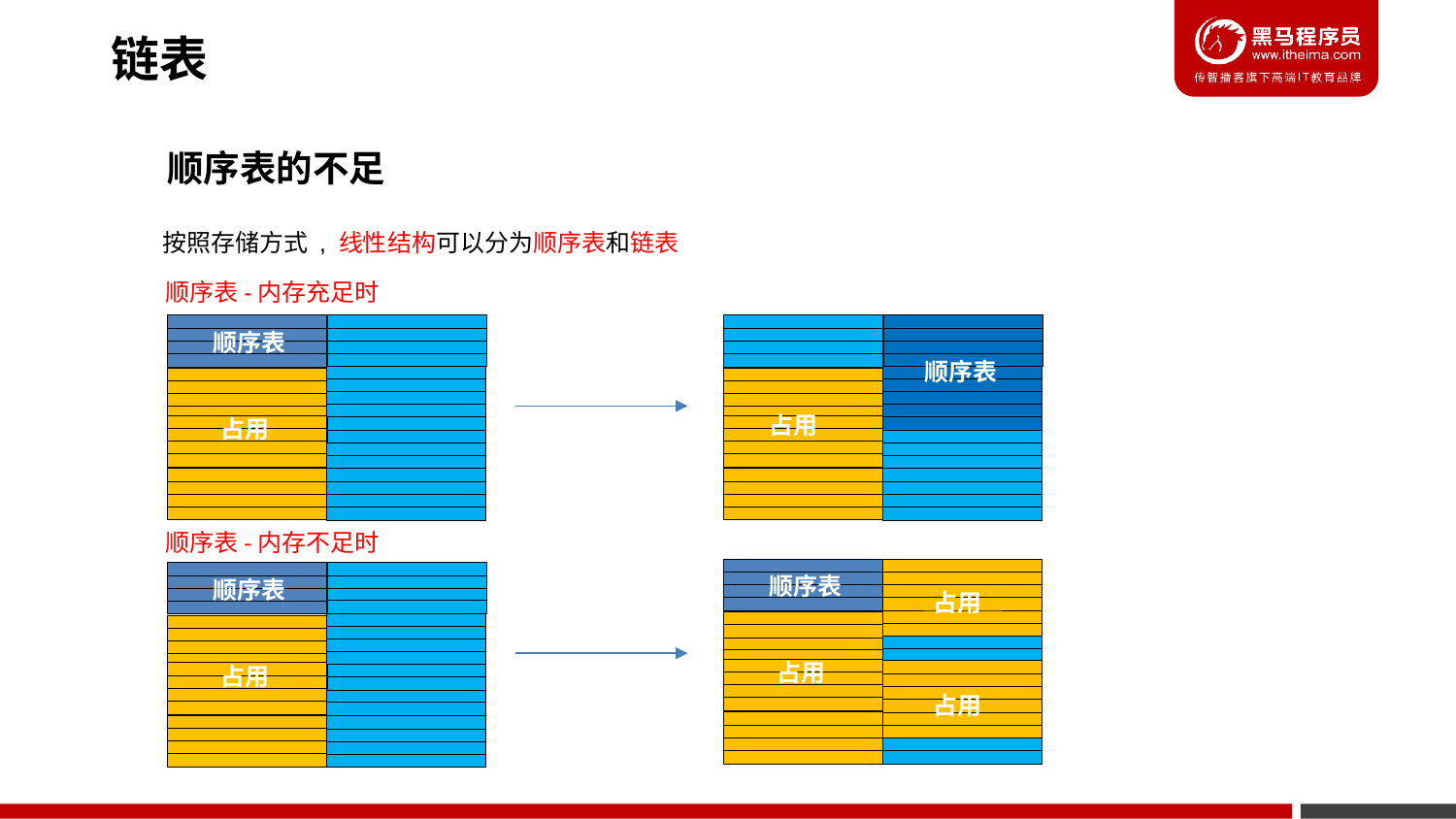

链表
顺序表的不足
按照存储方式 , 线性结构可以分为顺序表和链表
顺序表-内存充足时

顺序表

顺序表

占用

占用

顺序表-内存不足时

顺序表
顺序表

占用

占用

占用

占用